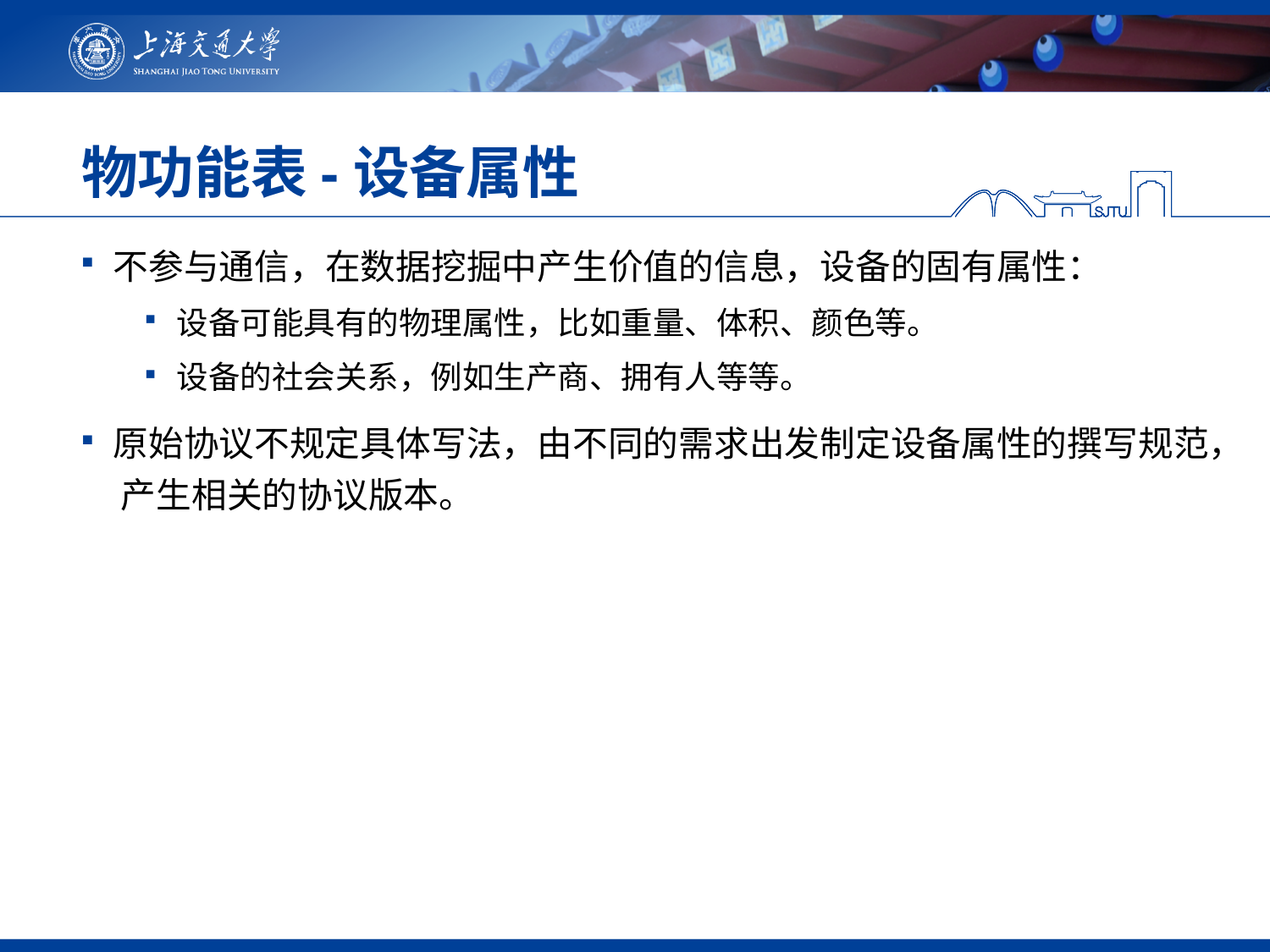

# 物功能表-设备属性
不参与通信，在数据挖掘中产生价值的信息，设备的固有属性：
设备可能具有的物理属性，比如重量、体积、颜色等。
设备的社会关系，例如生产商、拥有人等等。
原始协议不规定具体写法，由不同的需求出发制定设备属性的撰写规范， 产生相关的协议版本。